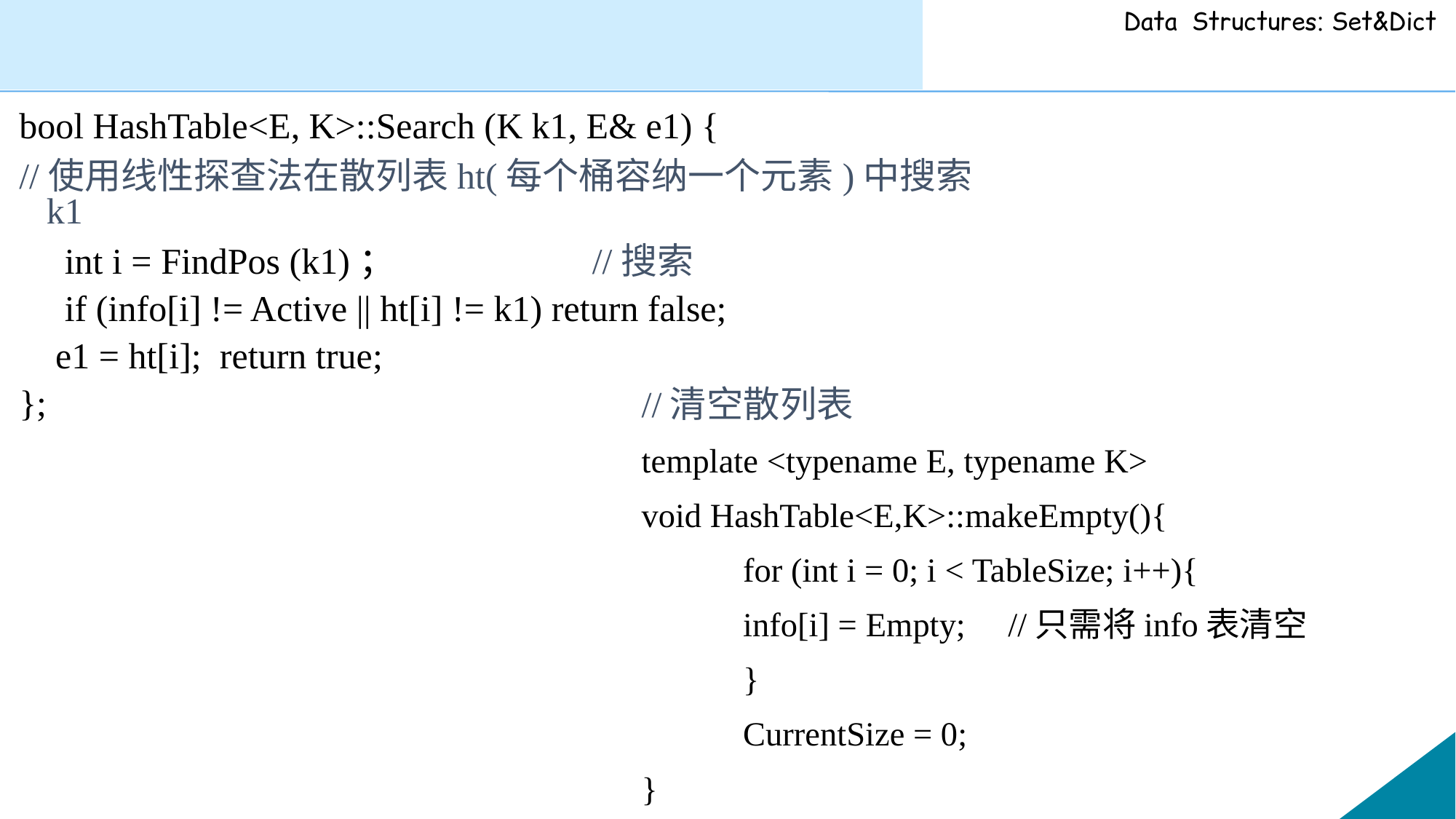

bool HashTable<E, K>::Search (K k1, E& e1) {
//使用线性探查法在散列表ht(每个桶容纳一个元素)中搜索k1
     int i = FindPos (k1)；  		//搜索
     if (info[i] != Active || ht[i] != k1) return false;
	 e1 = ht[i];  return true;
};
//清空散列表
template <typename E, typename K>
void HashTable<E,K>::makeEmpty(){
	for (int i = 0; i < TableSize; i++){
		info[i] = Empty;     //只需将info表清空
	}
	CurrentSize = 0;
}